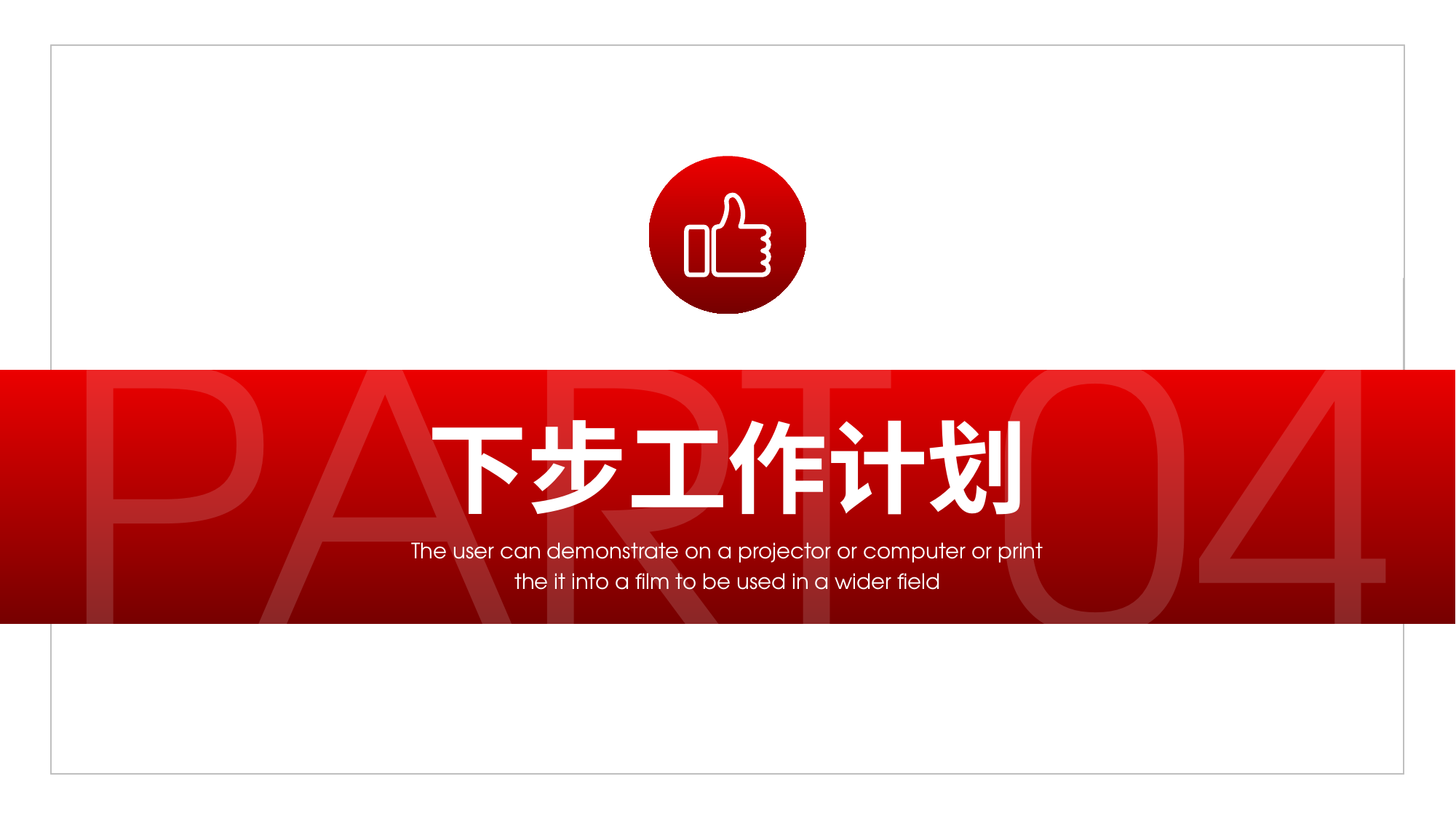

PART 04

下步工作计划
The user can demonstrate on a projector or computer or print the it into a film to be used in a wider field